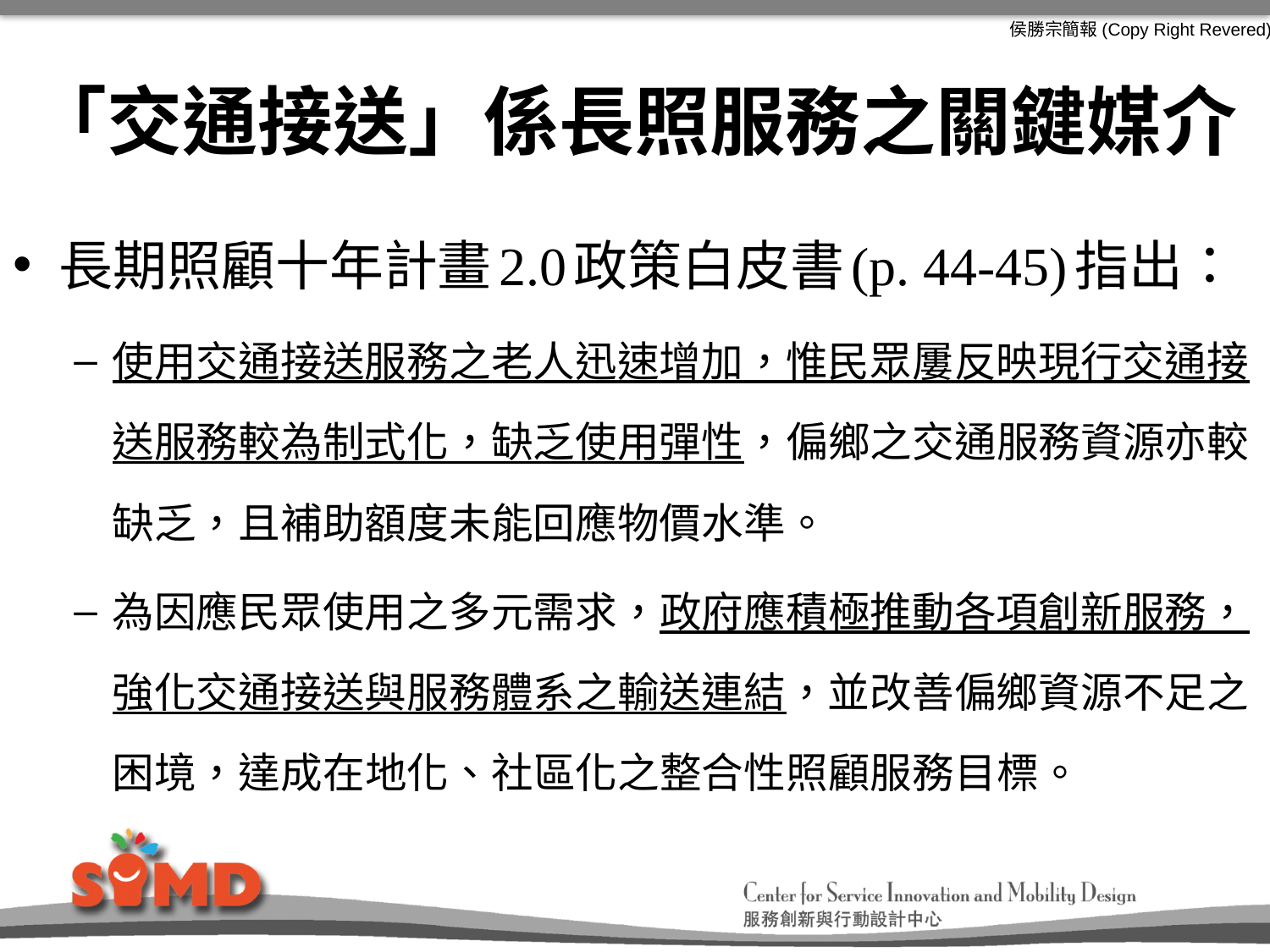

# 「交通接送」係長照服務之關鍵媒介
長期照顧十年計畫2.0政策白皮書(p. 44-45)指出：
使用交通接送服務之老人迅速增加，惟民眾屢反映現行交通接送服務較為制式化，缺乏使用彈性，偏鄉之交通服務資源亦較缺乏，且補助額度未能回應物價水準。
為因應民眾使用之多元需求，政府應積極推動各項創新服務，強化交通接送與服務體系之輸送連結，並改善偏鄉資源不足之困境，達成在地化、社區化之整合性照顧服務目標。